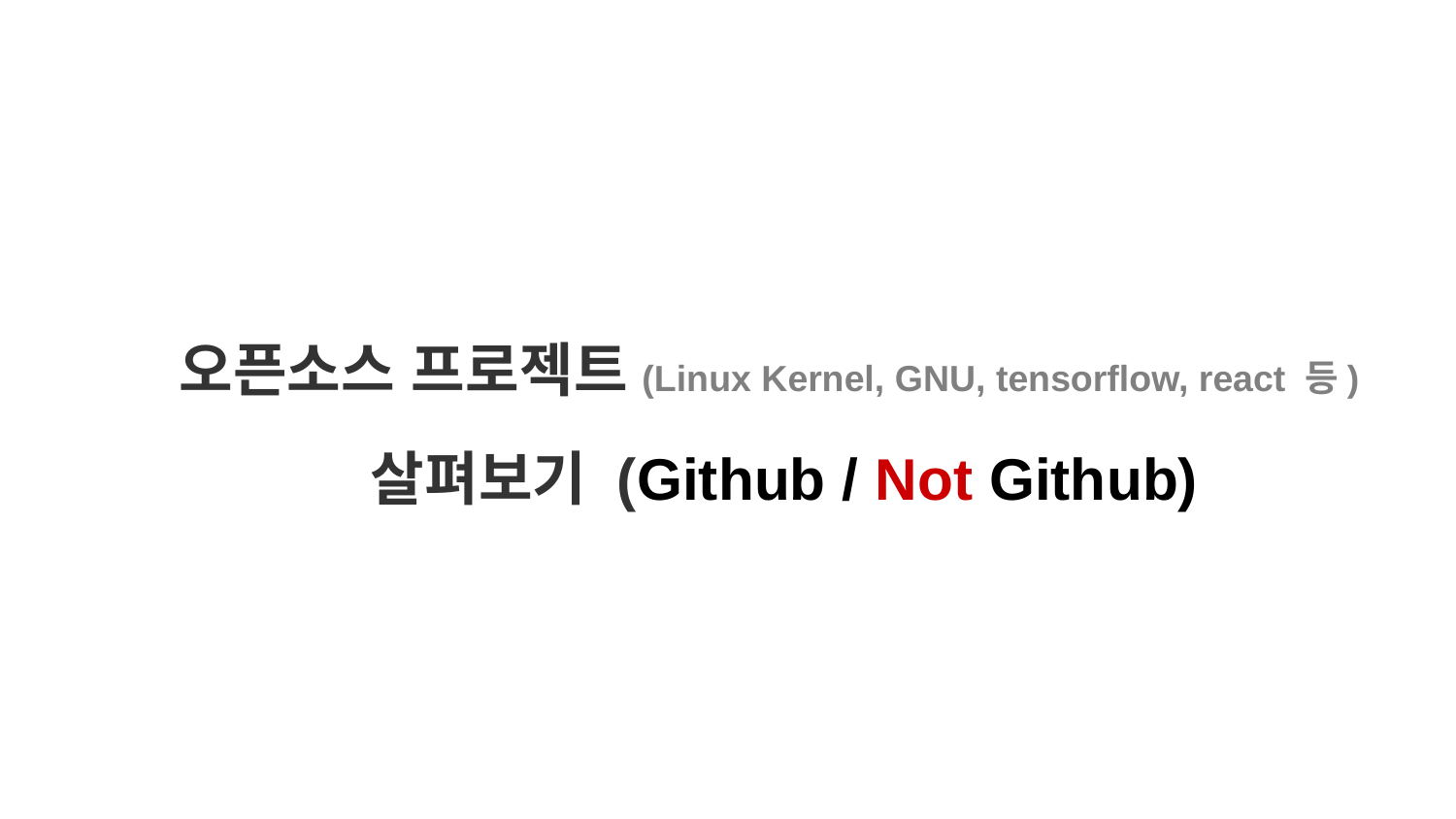

오픈소스 프로젝트(Linux Kernel, GNU, tensorflow, react 등)
 살펴보기 (Github / Not Github)